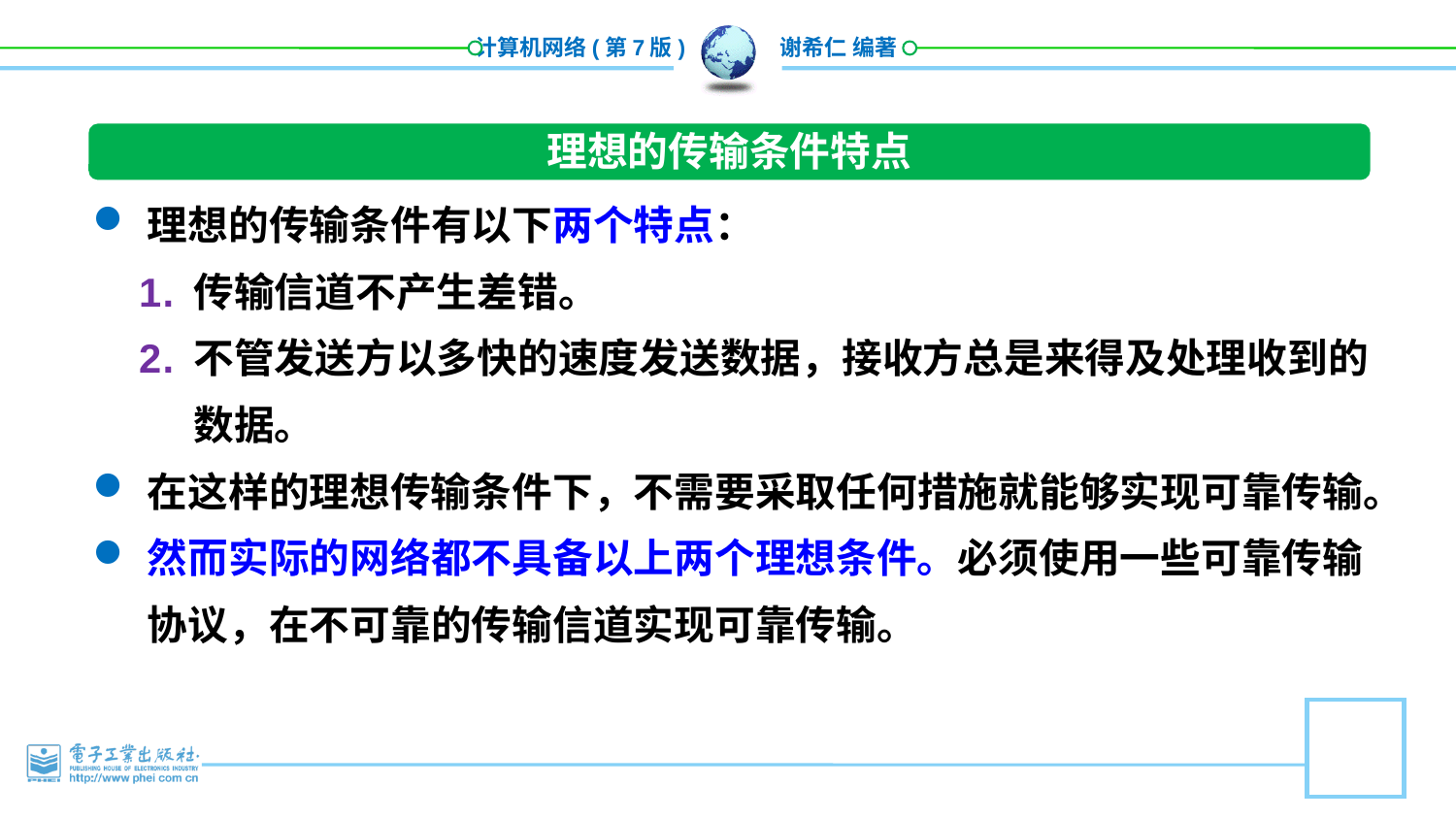

理想的传输条件特点

理想的传输条件有以下两个特点：
传输信道不产生差错。
不管发送方以多快的速度发送数据，接收方总是来得及处理收到的数据。
在这样的理想传输条件下，不需要采取任何措施就能够实现可靠传输。
然而实际的网络都不具备以上两个理想条件。必须使用一些可靠传输协议，在不可靠的传输信道实现可靠传输。